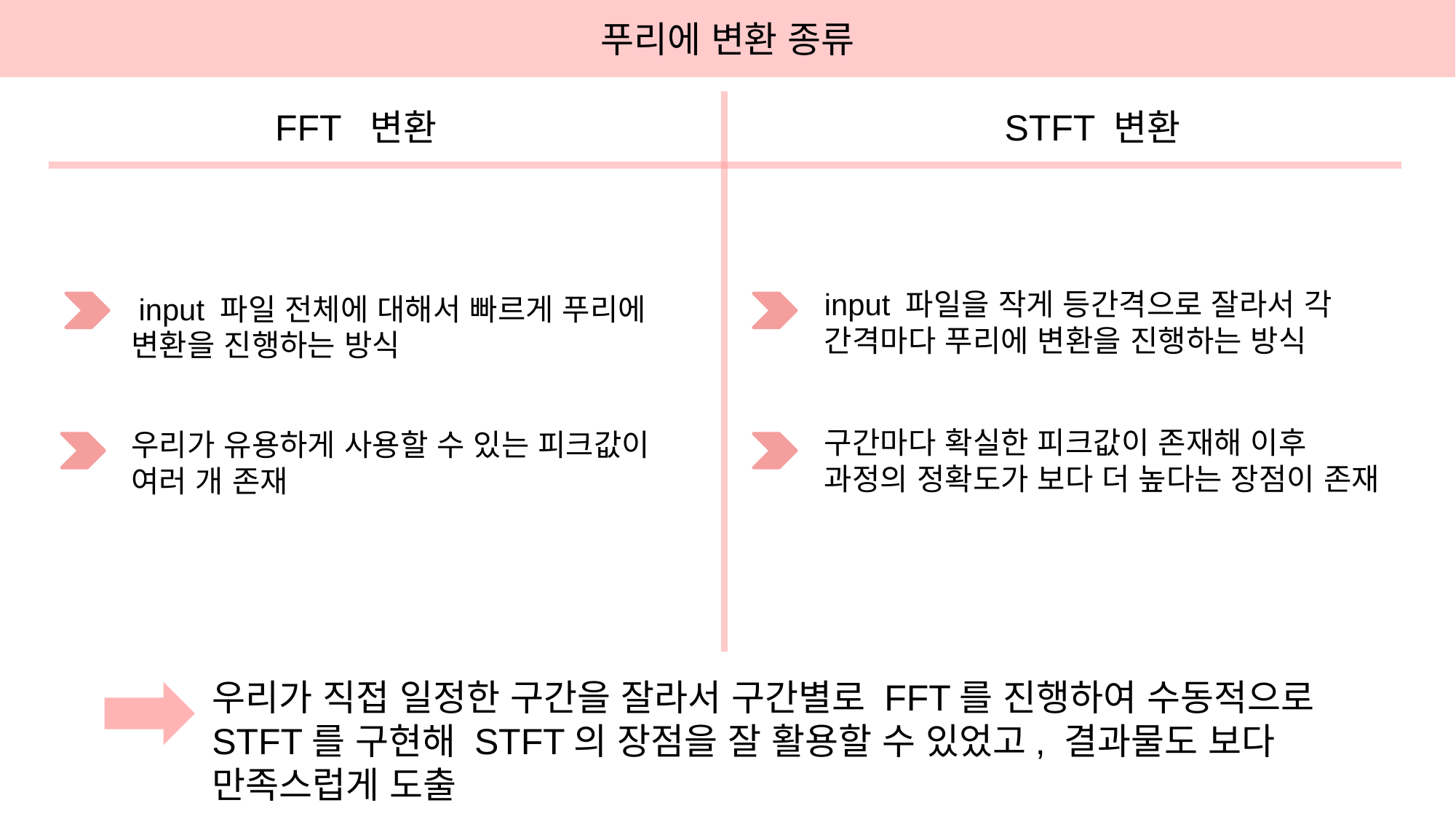

푸리에 변환 종류

FFT  변환
STFT 변환
input 파일을 작게 등간격으로 잘라서 각 간격마다 푸리에 변환을 진행하는 방식

 input 파일 전체에 대해서 빠르게 푸리에
변환을 진행하는 방식

구간마다 확실한 피크값이 존재해 이후 과정의 정확도가 보다 더 높다는 장점이 존재

우리가 유용하게 사용할 수 있는 피크값이
여러 개 존재

우리가 직접 일정한 구간을 잘라서 구간별로 FFT를 진행하여 수동적으로 STFT를 구현해 STFT의 장점을 잘 활용할 수 있었고, 결과물도 보다 만족스럽게 도출